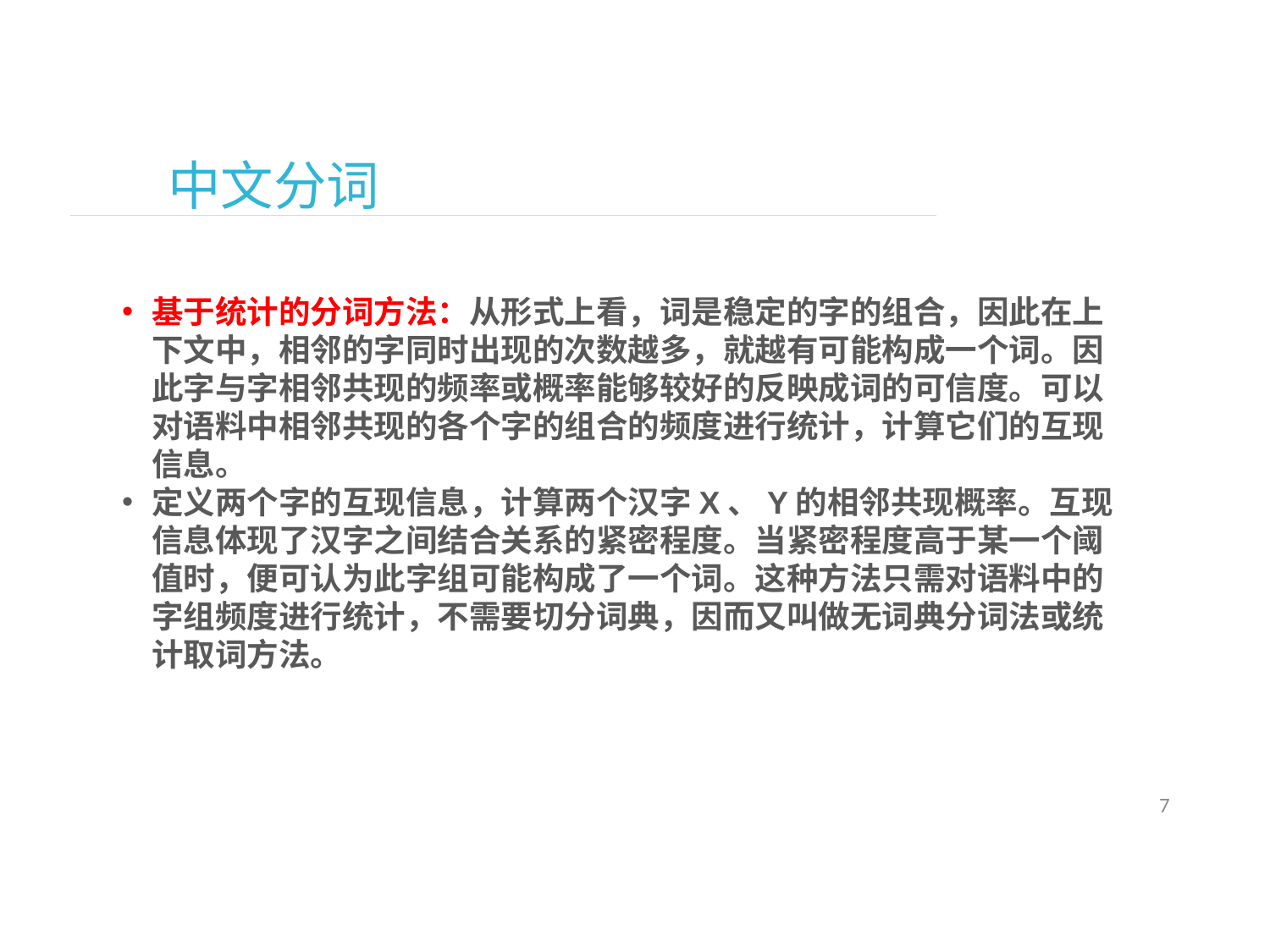

中文分词

基于统计的分词方法：从形式上看，词是稳定的字的组合，因此在上下文中，相邻的字同时出现的次数越多，就越有可能构成一个词。因此字与字相邻共现的频率或概率能够较好的反映成词的可信度。可以对语料中相邻共现的各个字的组合的频度进行统计，计算它们的互现信息。
定义两个字的互现信息，计算两个汉字X、Y的相邻共现概率。互现信息体现了汉字之间结合关系的紧密程度。当紧密程度高于某一个阈值时，便可认为此字组可能构成了一个词。这种方法只需对语料中的字组频度进行统计，不需要切分词典，因而又叫做无词典分词法或统计取词方法。

7